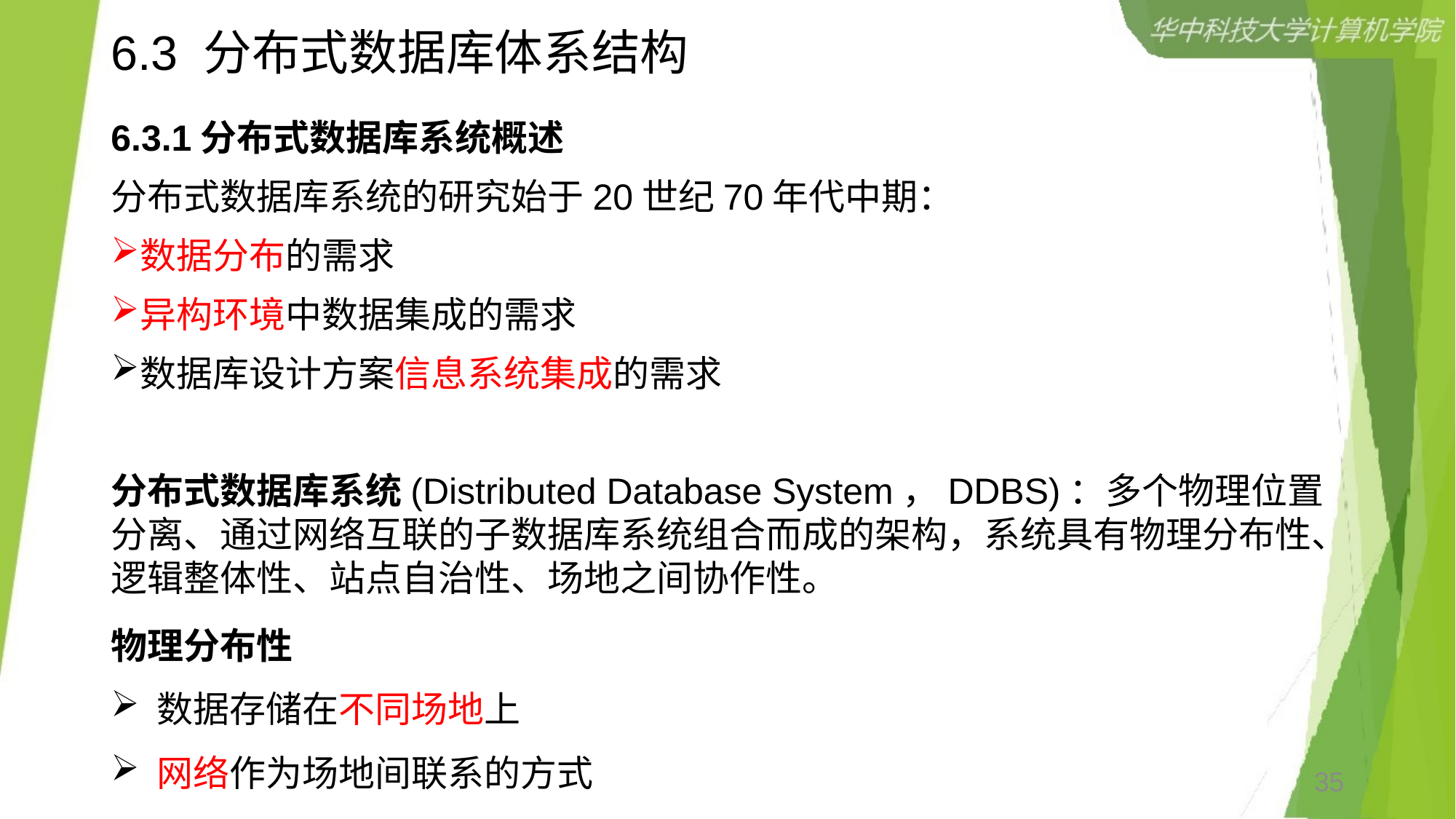

# 6.3 分布式数据库体系结构
6.3.1分布式数据库系统概述
分布式数据库系统的研究始于20世纪70年代中期：
数据分布的需求
异构环境中数据集成的需求
数据库设计方案信息系统集成的需求

分布式数据库系统(Distributed Database System，DDBS)：多个物理位置分离、通过网络互联的子数据库系统组合而成的架构，系统具有物理分布性、逻辑整体性、站点自治性、场地之间协作性。
物理分布性
 数据存储在不同场地上
 网络作为场地间联系的方式
35